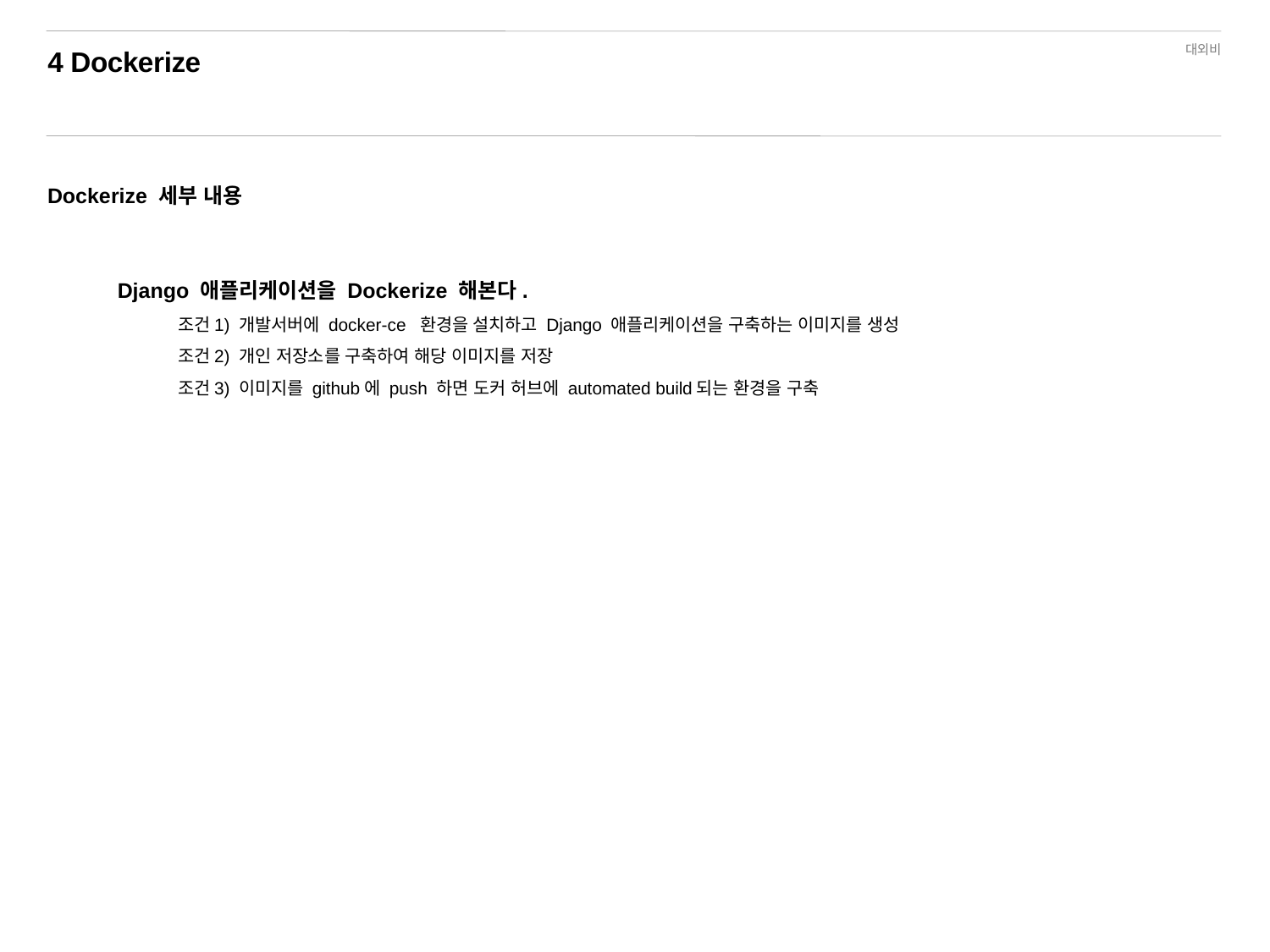

# 4 Dockerize
Dockerize 세부 내용
Django 애플리케이션을 Dockerize 해본다.
         조건1) 개발서버에 docker-ce  환경을 설치하고 Django 애플리케이션을 구축하는 이미지를 생성
         조건2) 개인 저장소를 구축하여 해당 이미지를 저장
         조건3) 이미지를 github에 push 하면 도커 허브에 automated build되는 환경을 구축